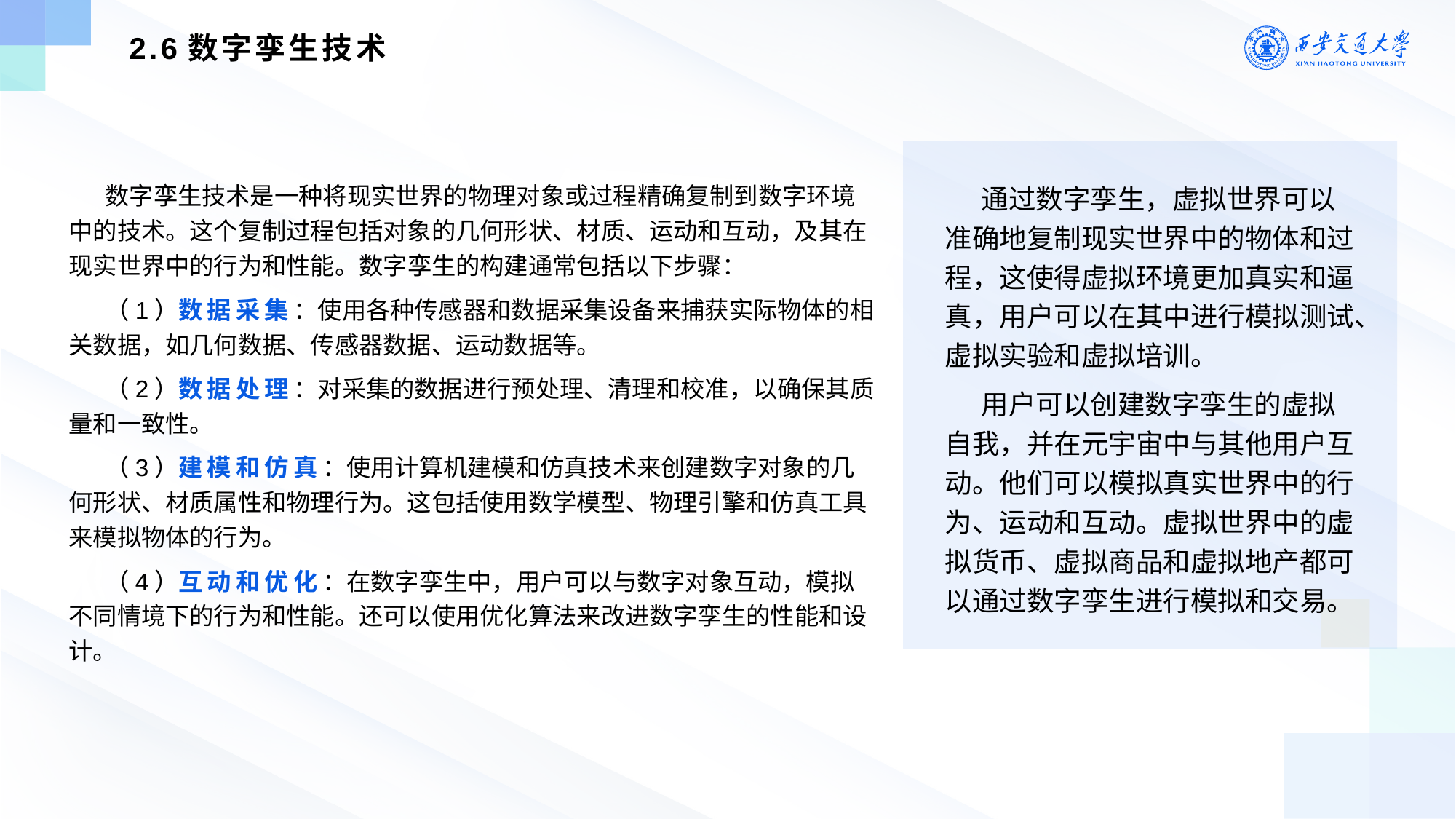

2.6数字孪生技术

数字孪生技术是一种将现实世界的物理对象或过程精确复制到数字环境中的技术。这个复制过程包括对象的几何形状、材质、运动和互动，及其在现实世界中的行为和性能。数字孪生的构建通常包括以下步骤：
（1）数据采集：使用各种传感器和数据采集设备来捕获实际物体的相关数据，如几何数据、传感器数据、运动数据等。
（2）数据处理：对采集的数据进行预处理、清理和校准，以确保其质量和一致性。
（3）建模和仿真：使用计算机建模和仿真技术来创建数字对象的几何形状、材质属性和物理行为。这包括使用数学模型、物理引擎和仿真工具来模拟物体的行为。
（4）互动和优化：在数字孪生中，用户可以与数字对象互动，模拟不同情境下的行为和性能。还可以使用优化算法来改进数字孪生的性能和设计。
通过数字孪生，虚拟世界可以准确地复制现实世界中的物体和过程，这使得虚拟环境更加真实和逼真，用户可以在其中进行模拟测试、虚拟实验和虚拟培训。
用户可以创建数字孪生的虚拟自我，并在元宇宙中与其他用户互动。他们可以模拟真实世界中的行为、运动和互动。虚拟世界中的虚拟货币、虚拟商品和虚拟地产都可以通过数字孪生进行模拟和交易。